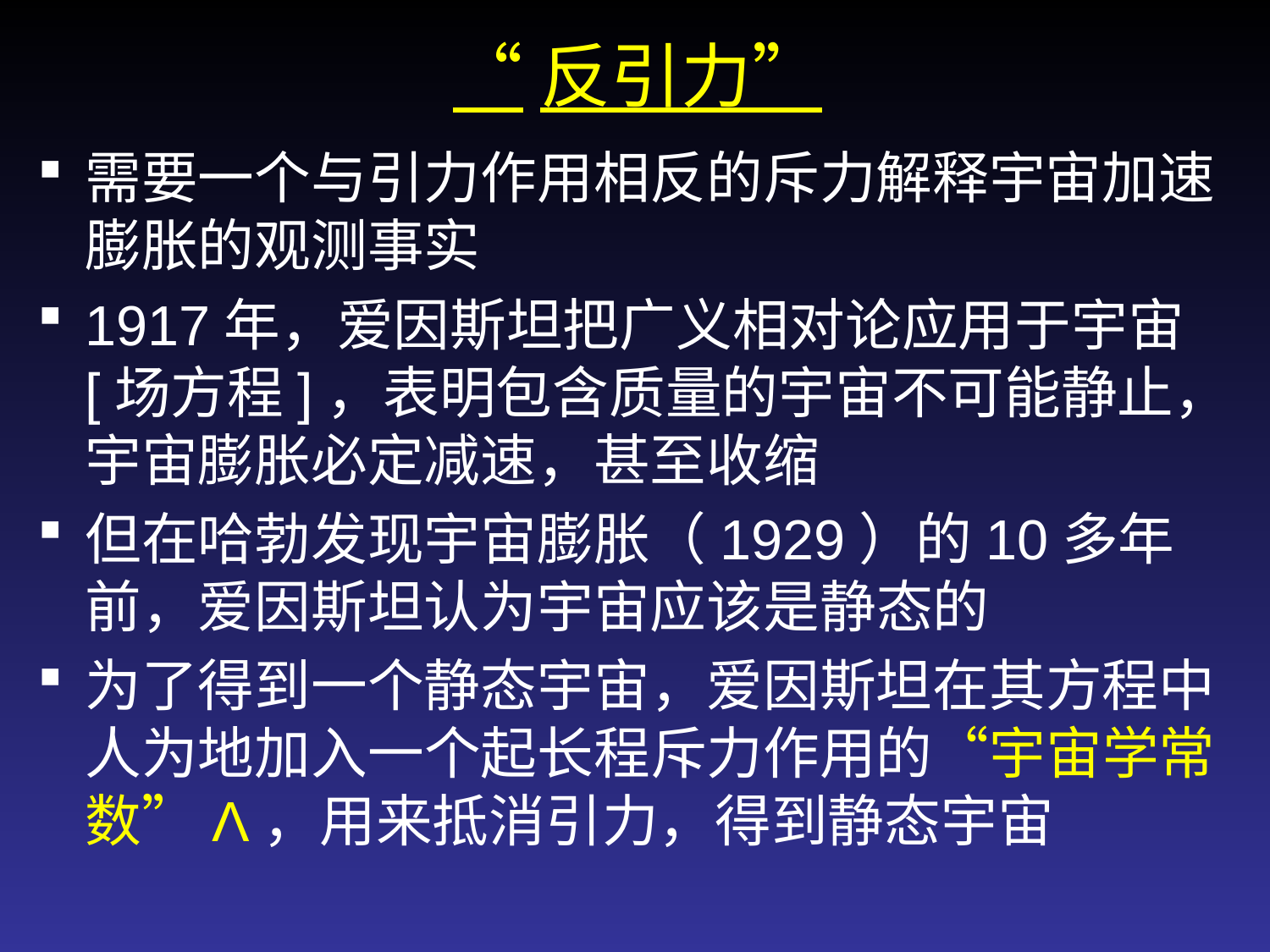

# “反引力”
需要一个与引力作用相反的斥力解释宇宙加速膨胀的观测事实
1917年，爱因斯坦把广义相对论应用于宇宙[场方程]，表明包含质量的宇宙不可能静止，宇宙膨胀必定减速，甚至收缩
但在哈勃发现宇宙膨胀（1929）的10多年前，爱因斯坦认为宇宙应该是静态的
为了得到一个静态宇宙，爱因斯坦在其方程中人为地加入一个起长程斥力作用的“宇宙学常数”Λ，用来抵消引力，得到静态宇宙